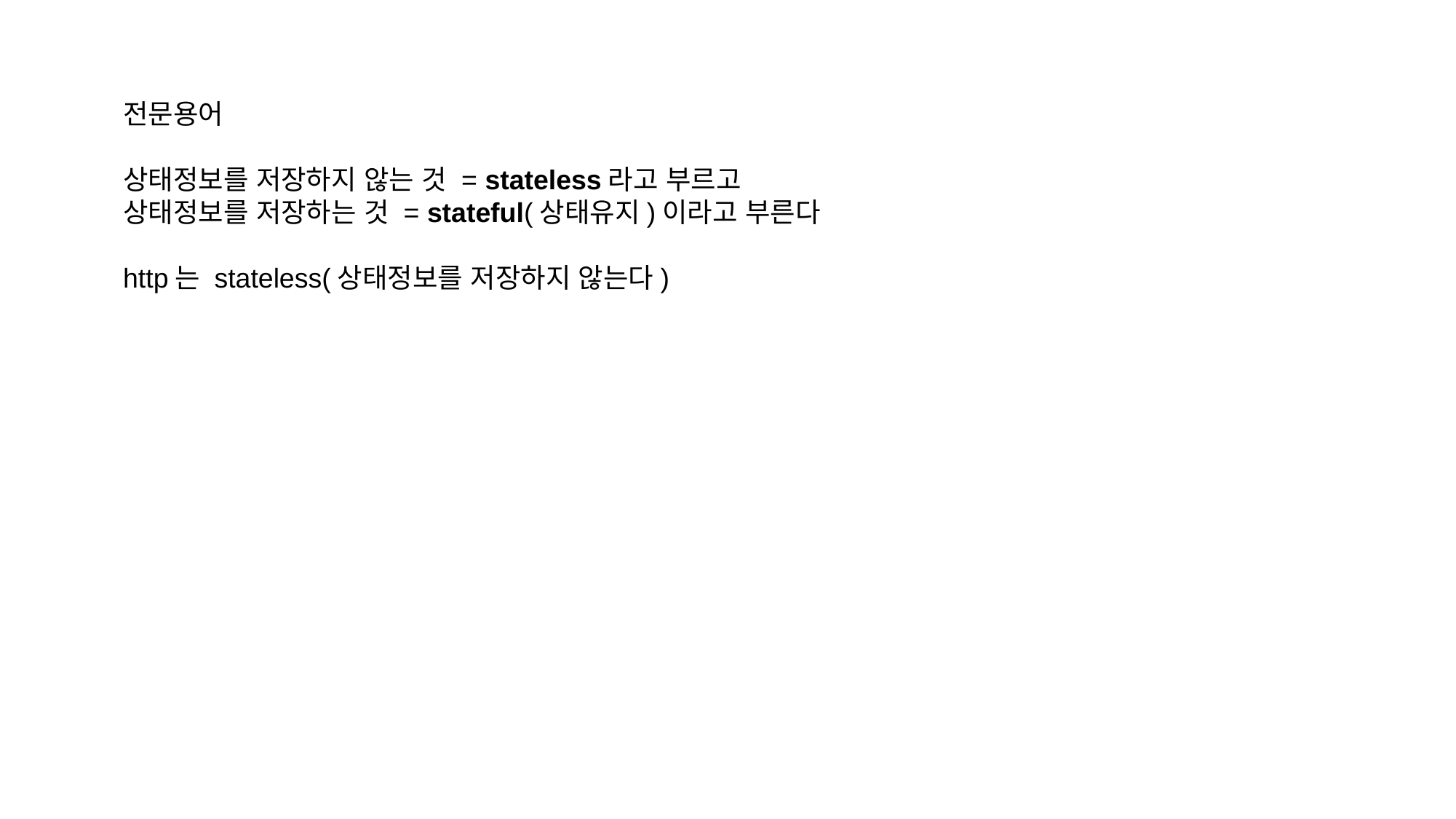

전문용어

상태정보를 저장하지 않는 것 = stateless라고 부르고
상태정보를 저장하는 것 = stateful(상태유지)이라고 부른다

http는 stateless(상태정보를 저장하지 않는다)